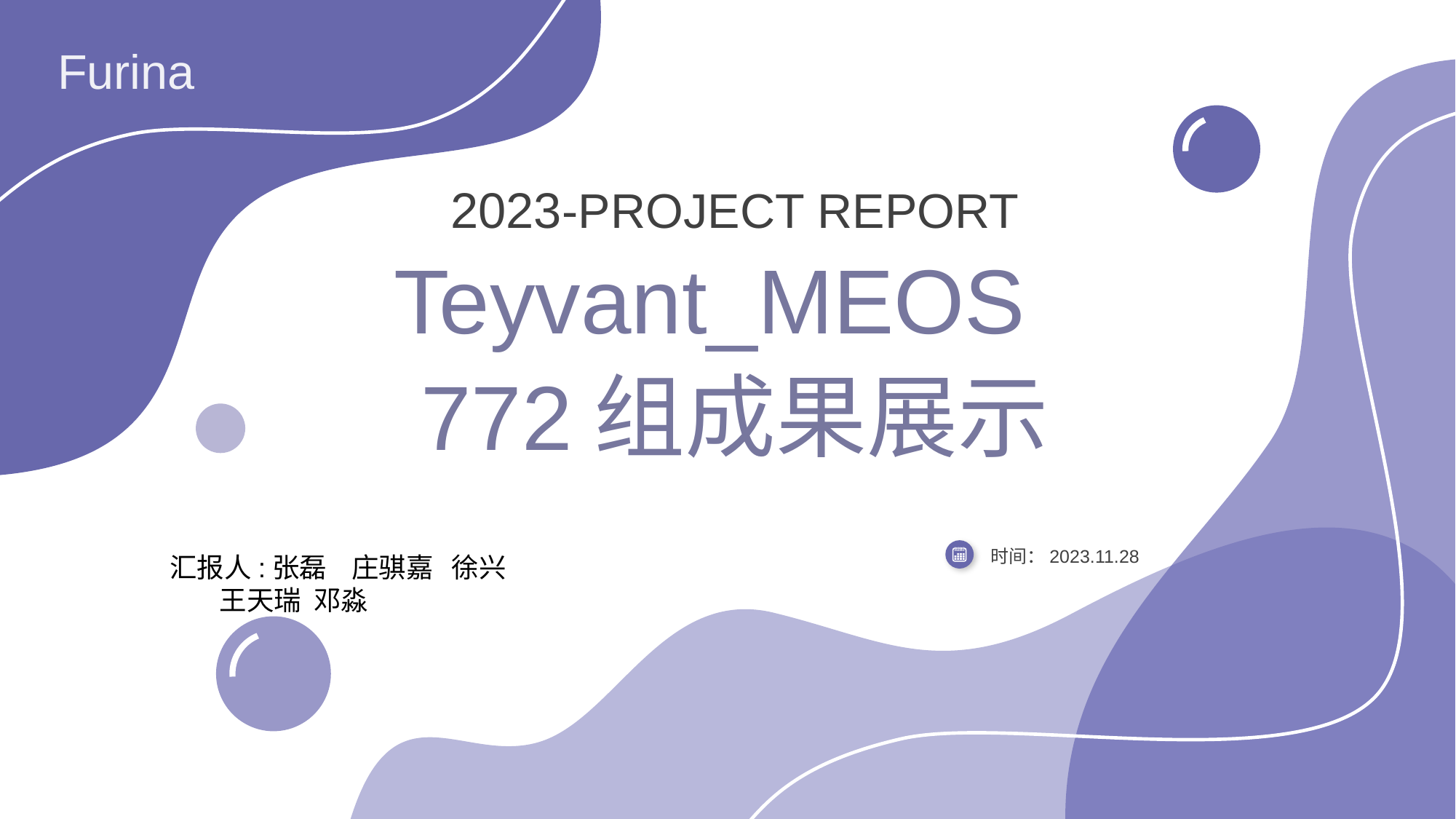

Furina

2023-PROJECT REPORT
Teyvant_MEOS
772组成果展示

时间：2023.11.28

汇报人:张磊    庄骐嘉   徐兴
       王天瑞  邓淼